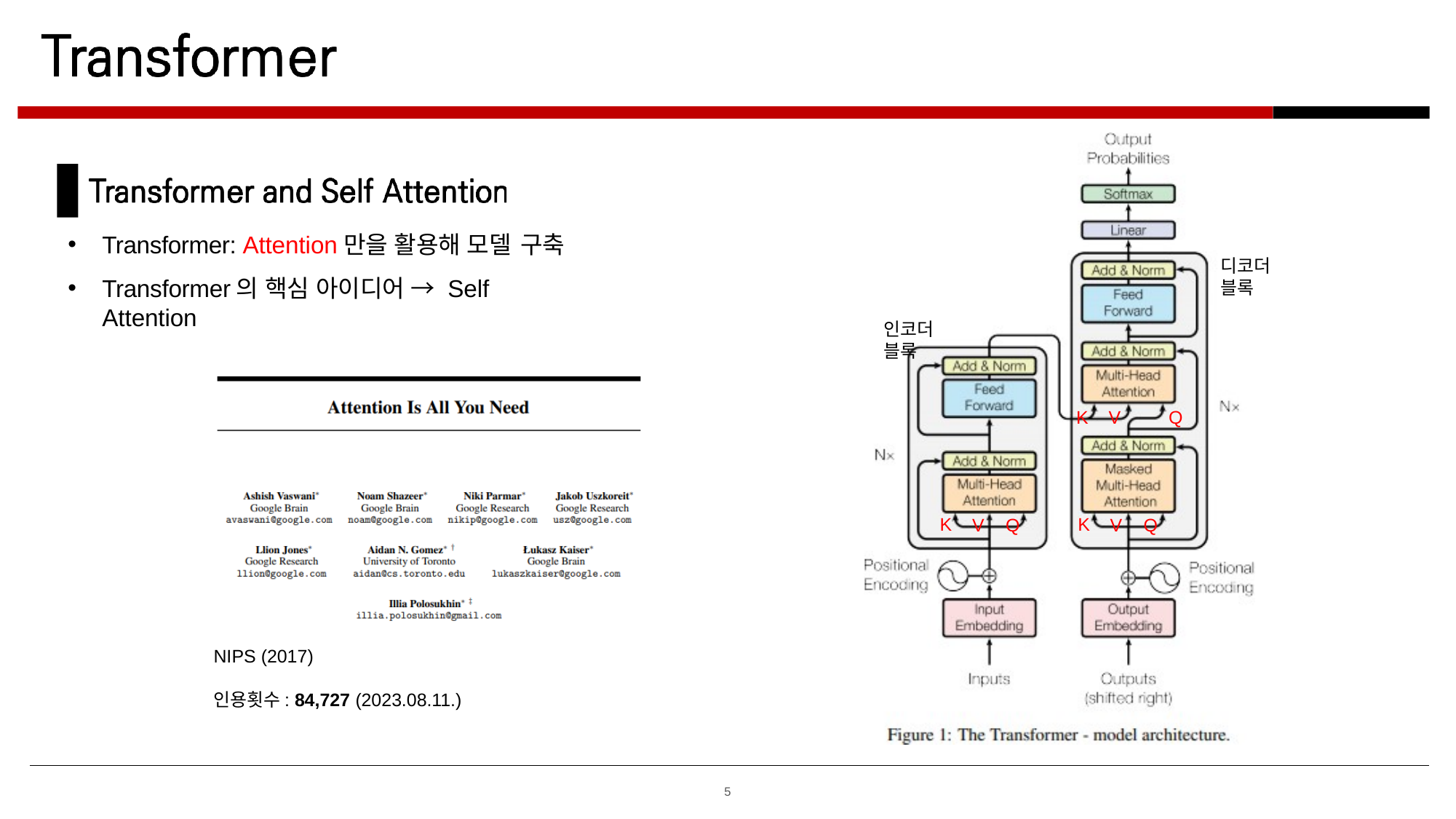

Transformer: Attention만을 활용해 모델 구축
Transformer의 핵심 아이디어 → Self Attention
디코더 블록
인코더 블록

K
V
Q
K
K
V
Q
V
Q
NIPS (2017)
인용횟수: 84,727 (2023.08.11.)

5